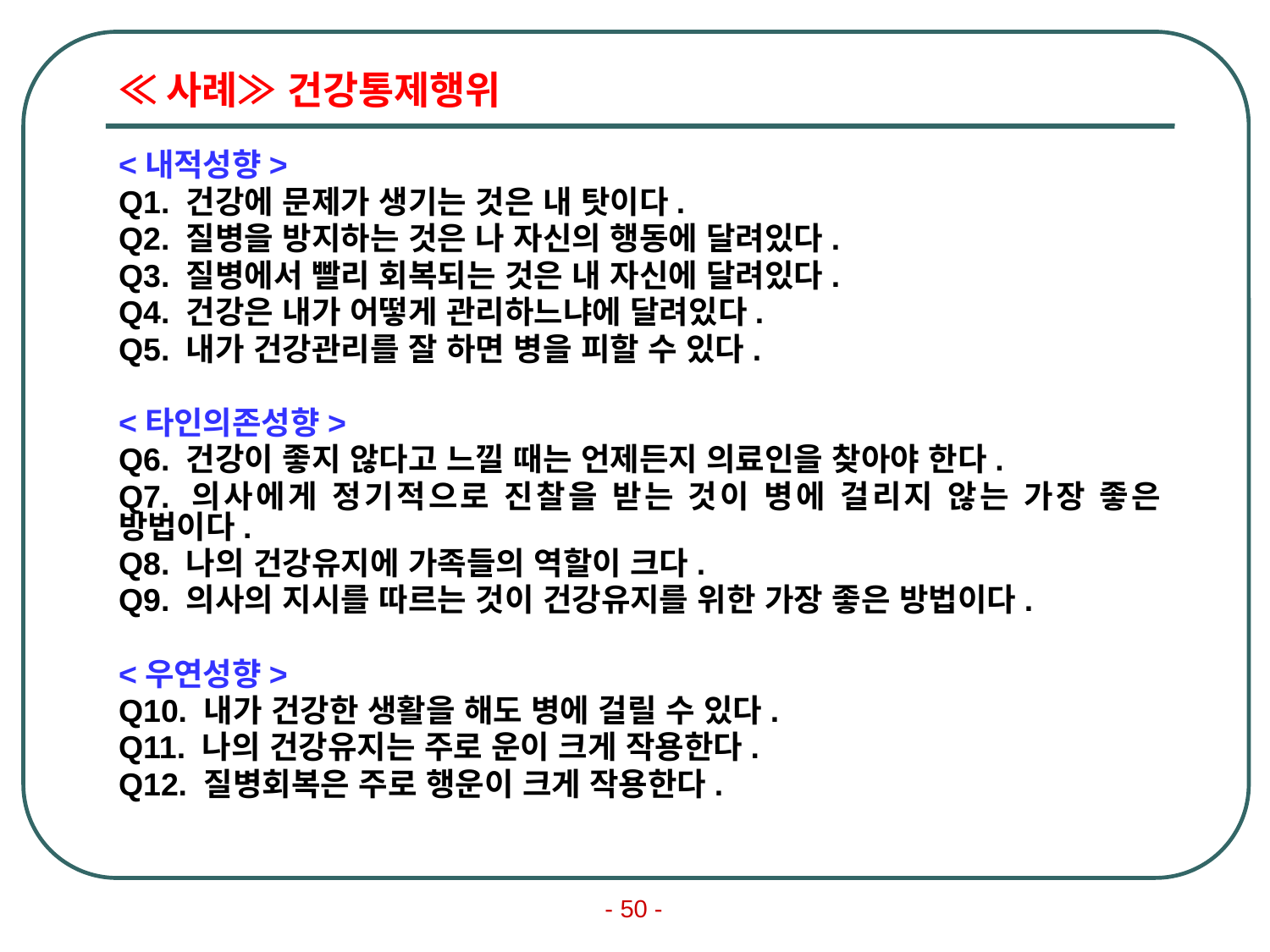

# ≪사례≫ 건강통제행위
<내적성향>
Q1. 건강에 문제가 생기는 것은 내 탓이다.
Q2. 질병을 방지하는 것은 나 자신의 행동에 달려있다.
Q3. 질병에서 빨리 회복되는 것은 내 자신에 달려있다.
Q4. 건강은 내가 어떻게 관리하느냐에 달려있다.
Q5. 내가 건강관리를 잘 하면 병을 피할 수 있다.

<타인의존성향>
Q6. 건강이 좋지 않다고 느낄 때는 언제든지 의료인을 찾아야 한다.
Q7. 의사에게 정기적으로 진찰을 받는 것이 병에 걸리지 않는 가장 좋은 방법이다.
Q8. 나의 건강유지에 가족들의 역할이 크다.
Q9. 의사의 지시를 따르는 것이 건강유지를 위한 가장 좋은 방법이다.

<우연성향>
Q10. 내가 건강한 생활을 해도 병에 걸릴 수 있다.
Q11. 나의 건강유지는 주로 운이 크게 작용한다.
Q12. 질병회복은 주로 행운이 크게 작용한다.
- 50 -